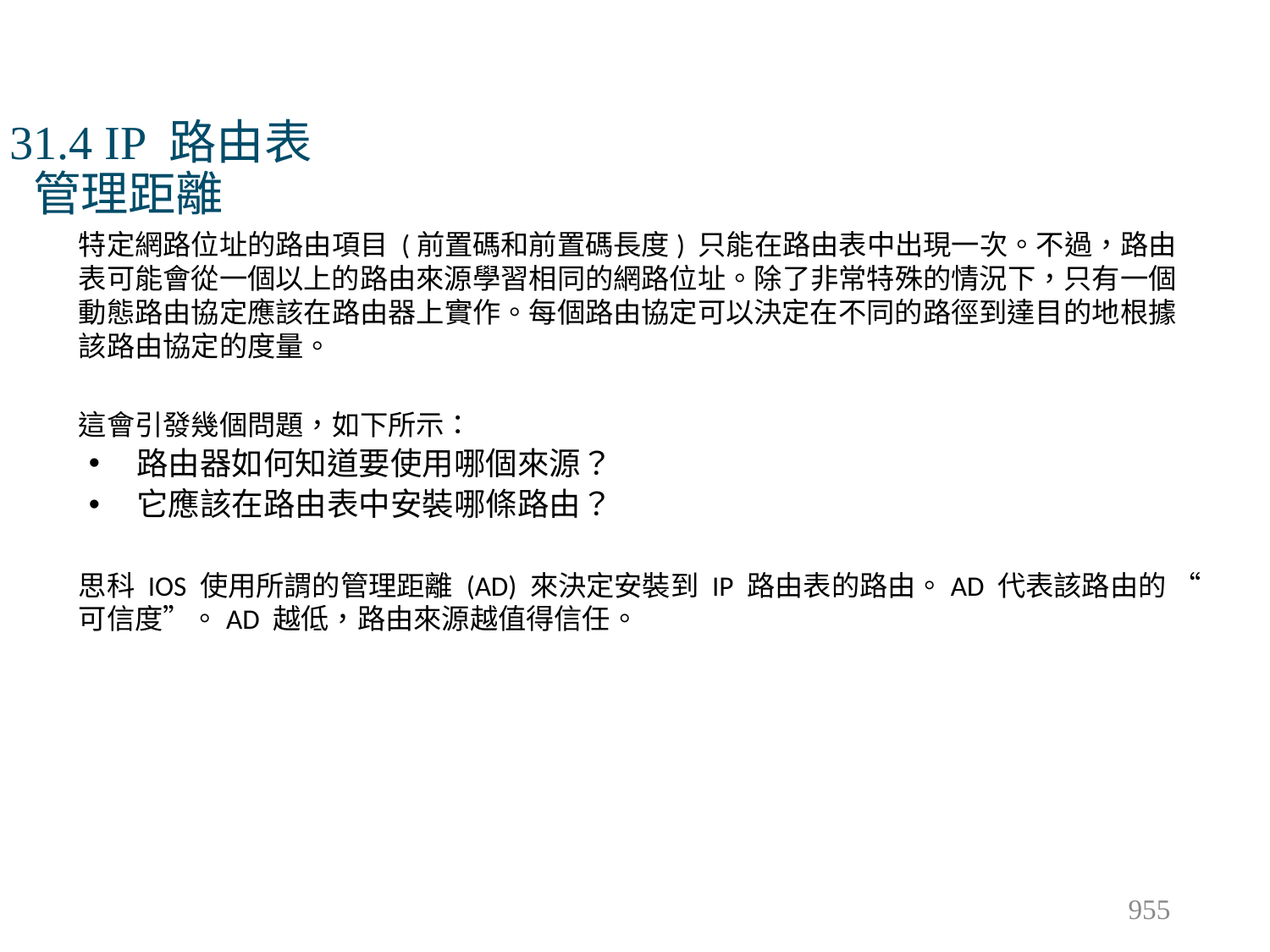

# 31.4 IP 路由表 管理距離
特定網路位址的路由項目 (前置碼和前置碼長度) 只能在路由表中出現一次。不過，路由表可能會從一個以上的路由來源學習相同的網路位址。除了非常特殊的情況下，只有一個動態路由協定應該在路由器上實作。每個路由協定可以決定在不同的路徑到達目的地根據該路由協定的度量。

這會引發幾個問題，如下所示：
路由器如何知道要使用哪個來源？
它應該在路由表中安裝哪條路由？

思科 IOS 使用所謂的管理距離 (AD) 來決定安裝到 IP 路由表的路由。AD 代表該路由的 “可信度”。AD 越低，路由來源越值得信任。

955